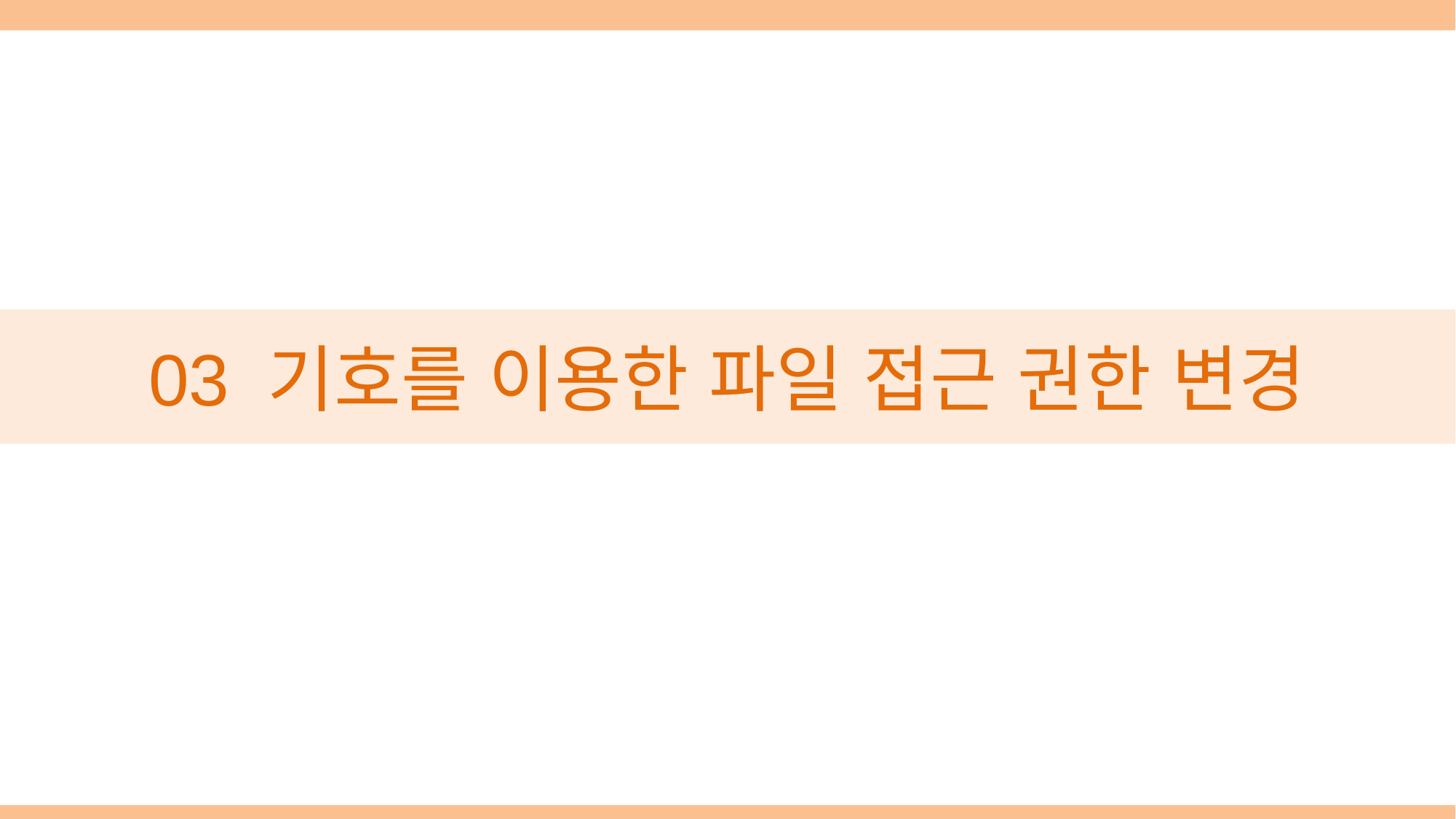

# 03 기호를 이용한 파일 접근 권한 변경